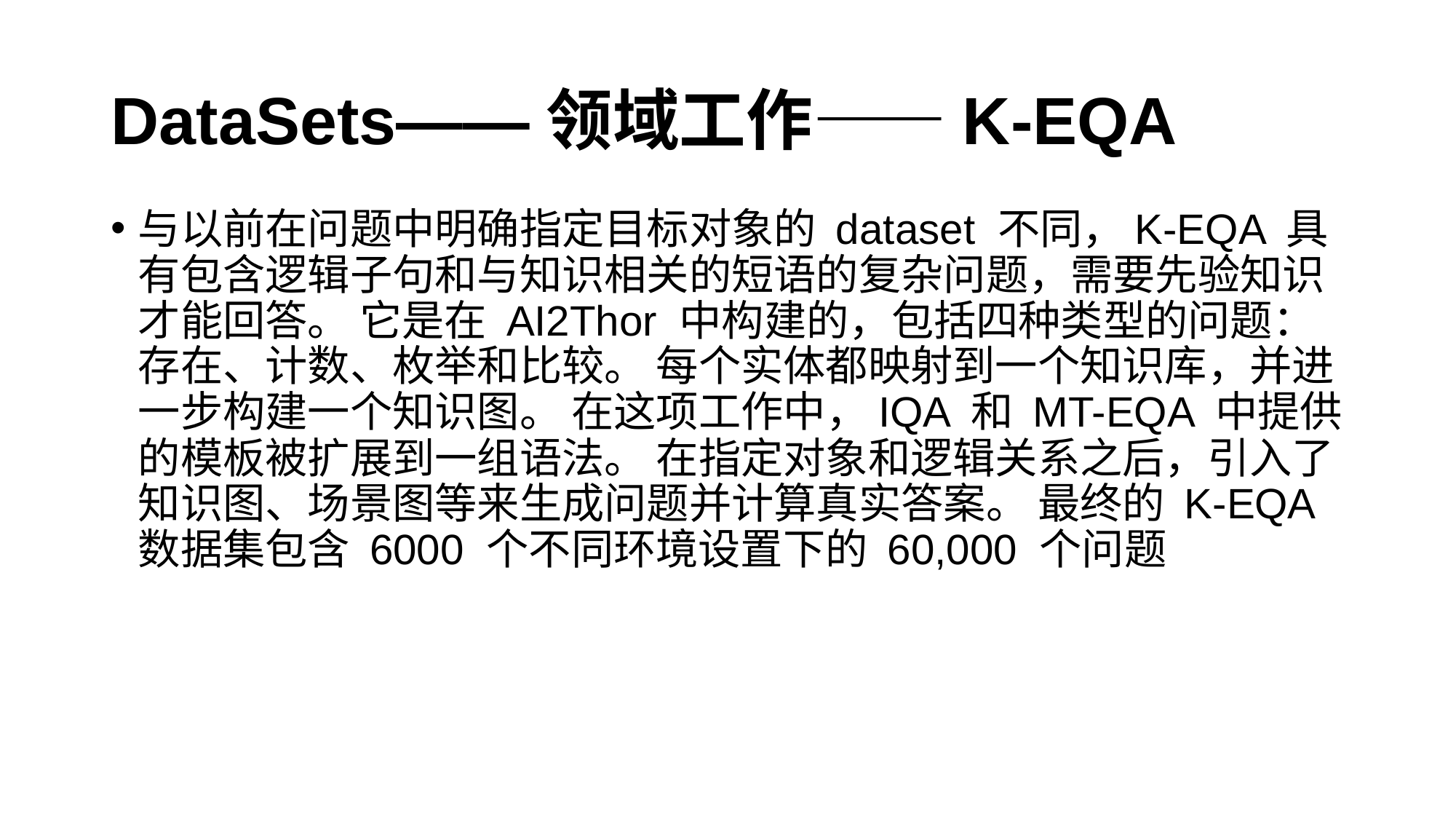

# DataSets——领域工作——K-EQA
与以前在问题中明确指定目标对象的 dataset 不同，K-EQA 具有包含逻辑子句和与知识相关的短语的复杂问题，需要先验知识才能回答。 它是在 AI2Thor 中构建的，包括四种类型的问题：存在、计数、枚举和比较。 每个实体都映射到一个知识库，并进一步构建一个知识图。 在这项工作中，IQA 和 MT-EQA 中提供的模板被扩展到一组语法。 在指定对象和逻辑关系之后，引入了知识图、场景图等来生成问题并计算真实答案。 最终的 K-EQA 数据集包含 6000 个不同环境设置下的 60,000 个问题